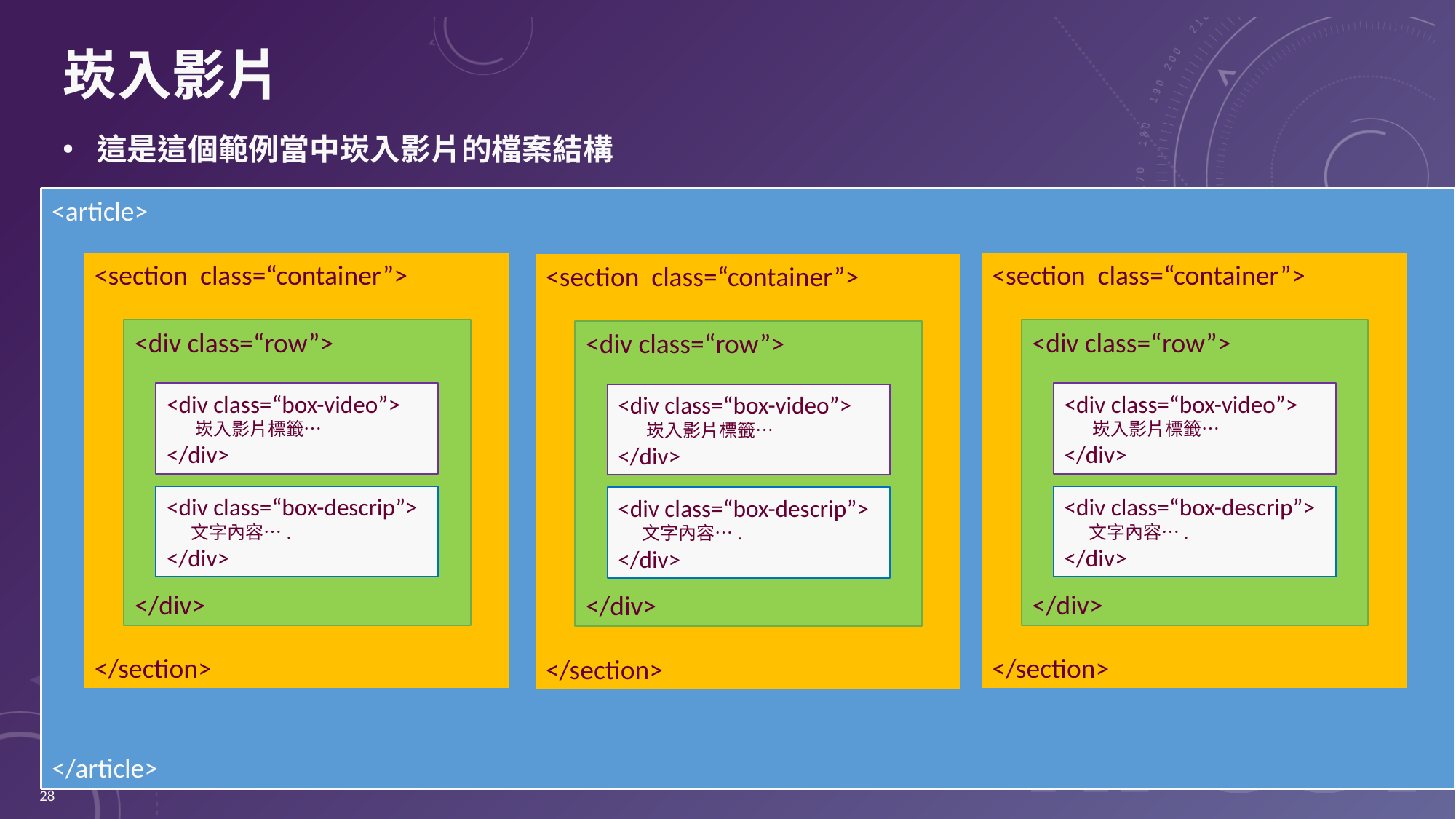

# 崁入影片
這是這個範例當中崁入影片的檔案結構
<article>

</article>
<section  class=“container”>

</section>
<div class=“row”>

</div>
<div class=“box-video”>
      崁入影片標籤…
</div>
<div class=“box-descrip”>
     文字內容….
</div>
<section  class=“container”>

</section>
<div class=“row”>

</div>
<div class=“box-video”>
      崁入影片標籤…
</div>
<div class=“box-descrip”>
     文字內容….
</div>
<section  class=“container”>

</section>
<div class=“row”>

</div>
<div class=“box-video”>
      崁入影片標籤…
</div>
<div class=“box-descrip”>
     文字內容….
</div>
28